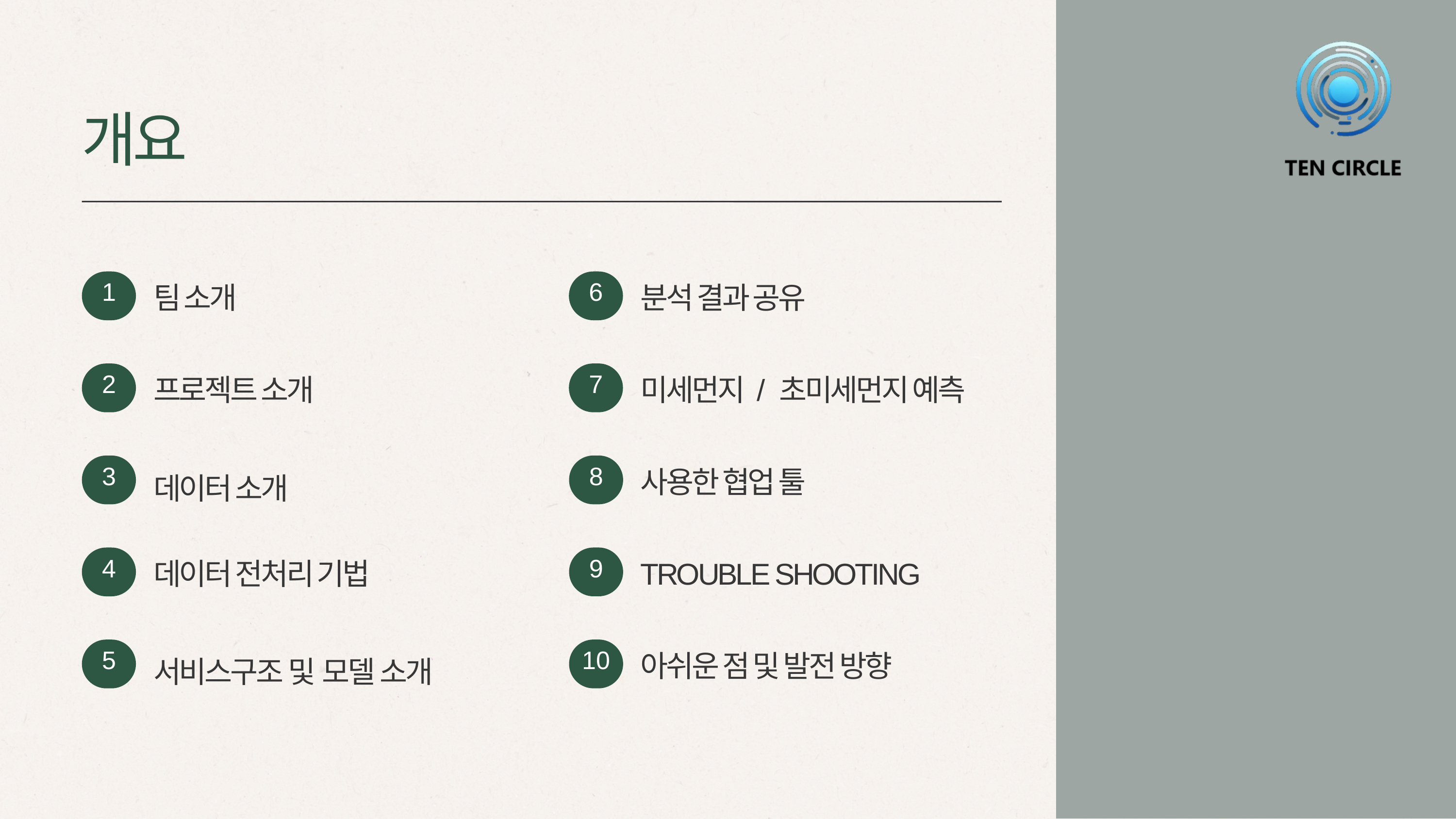

개요

1

6
분석 결과 공유
팀 소개

7

2
미세먼지 / 초미세먼지 예측
프로젝트 소개

8

3
사용한 협업 툴
데이터 소개

9

4
데이터 전처리 기법
TROUBLE SHOOTING

10

5
아쉬운 점 및 발전 방향
서비스구조 및 모델 소개